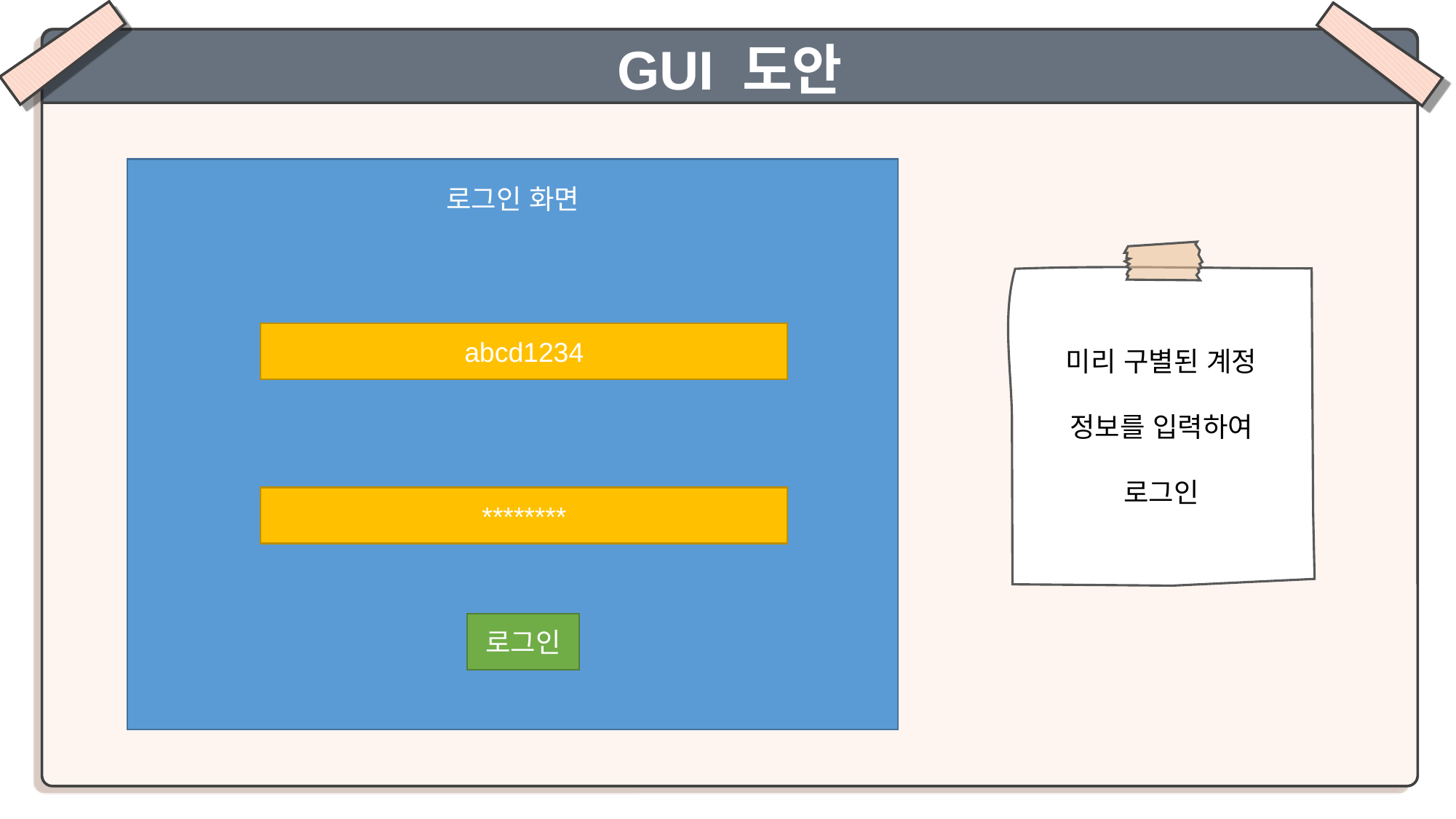

GUI 도안
로그인 화면

미리 구별된 계정

정보를 입력하여

로그인
abcd1234
********
로그인